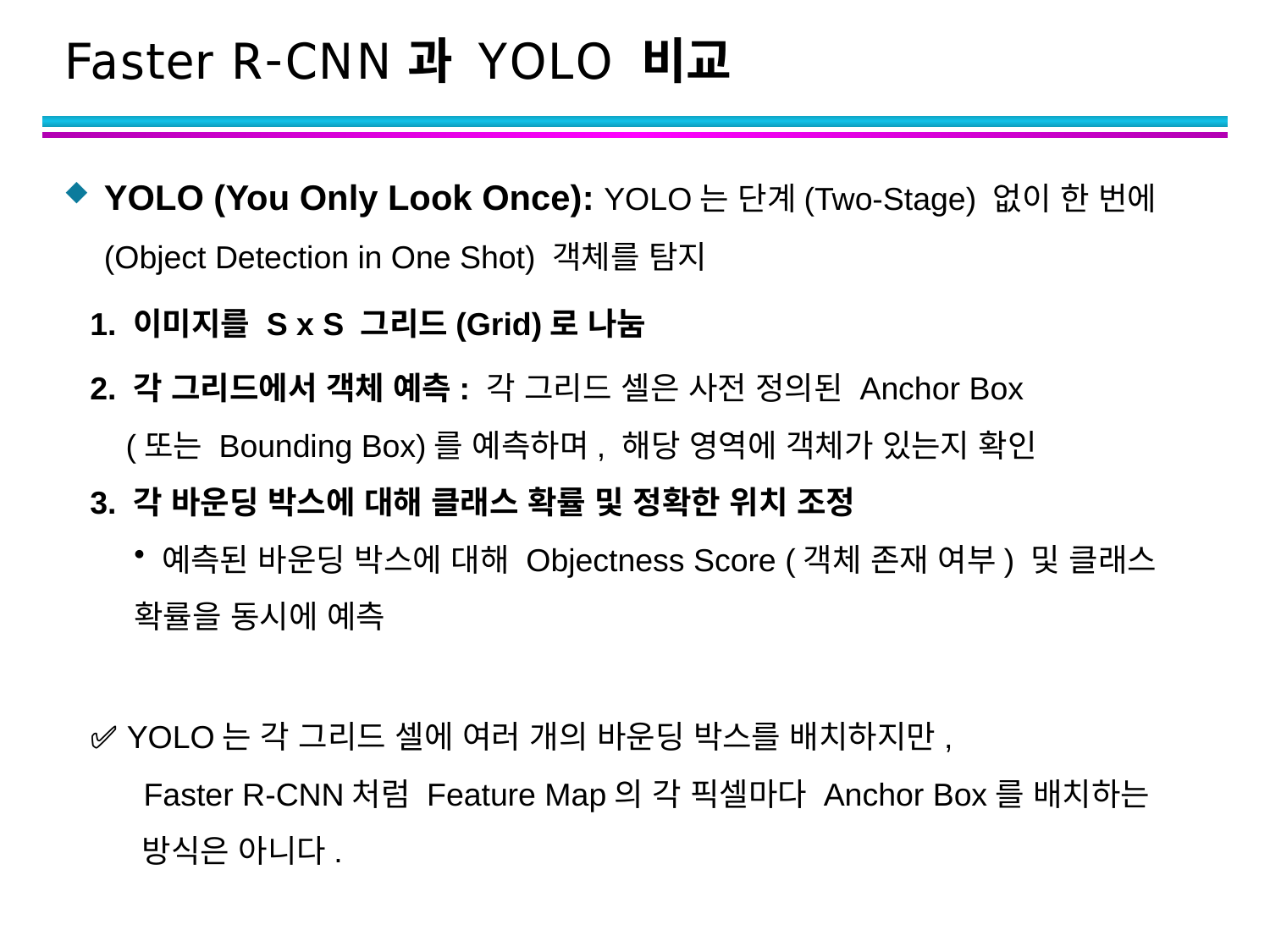

# Faster R-CNN과 YOLO 비교
YOLO (You Only Look Once): YOLO는 단계(Two-Stage) 없이 한 번에(Object Detection in One Shot) 객체를 탐지
   1. 이미지를 S x S 그리드(Grid)로 나눔
   2. 각 그리드에서 객체 예측: 각 그리드 셀은 사전 정의된 Anchor Box
       (또는 Bounding Box)를 예측하며, 해당 영역에 객체가 있는지 확인
   3. 각 바운딩 박스에 대해 클래스 확률 및 정확한 위치 조정
 예측된 바운딩 박스에 대해 Objectness Score (객체 존재 여부) 및 클래스 확률을 동시에 예측

   ✅ YOLO는 각 그리드 셀에 여러 개의 바운딩 박스를 배치하지만,
         Faster R-CNN처럼 Feature Map의 각 픽셀마다 Anchor Box를 배치하는
        방식은 아니다.